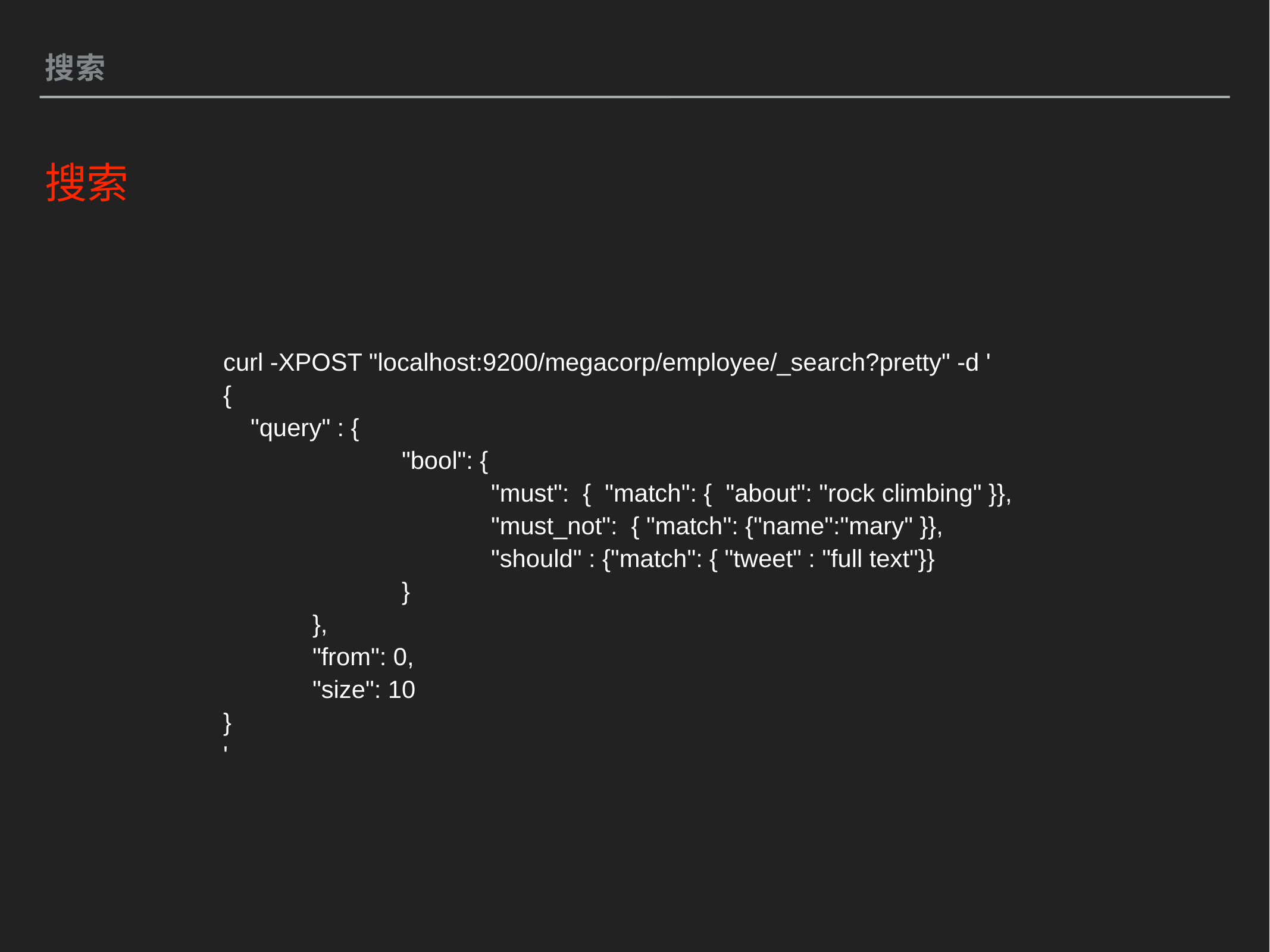

搜索
搜索
curl -XPOST "localhost:9200/megacorp/employee/_search?pretty" -d '
{
    "query" : {
		"bool": {
			"must":  {  "match": {  "about": "rock climbing" }},
			"must_not":  { "match": {"name":"mary" }},
			"should" : {"match": { "tweet" : "full text"}}
		}
	},
	"from": 0,
	"size": 10
}
'